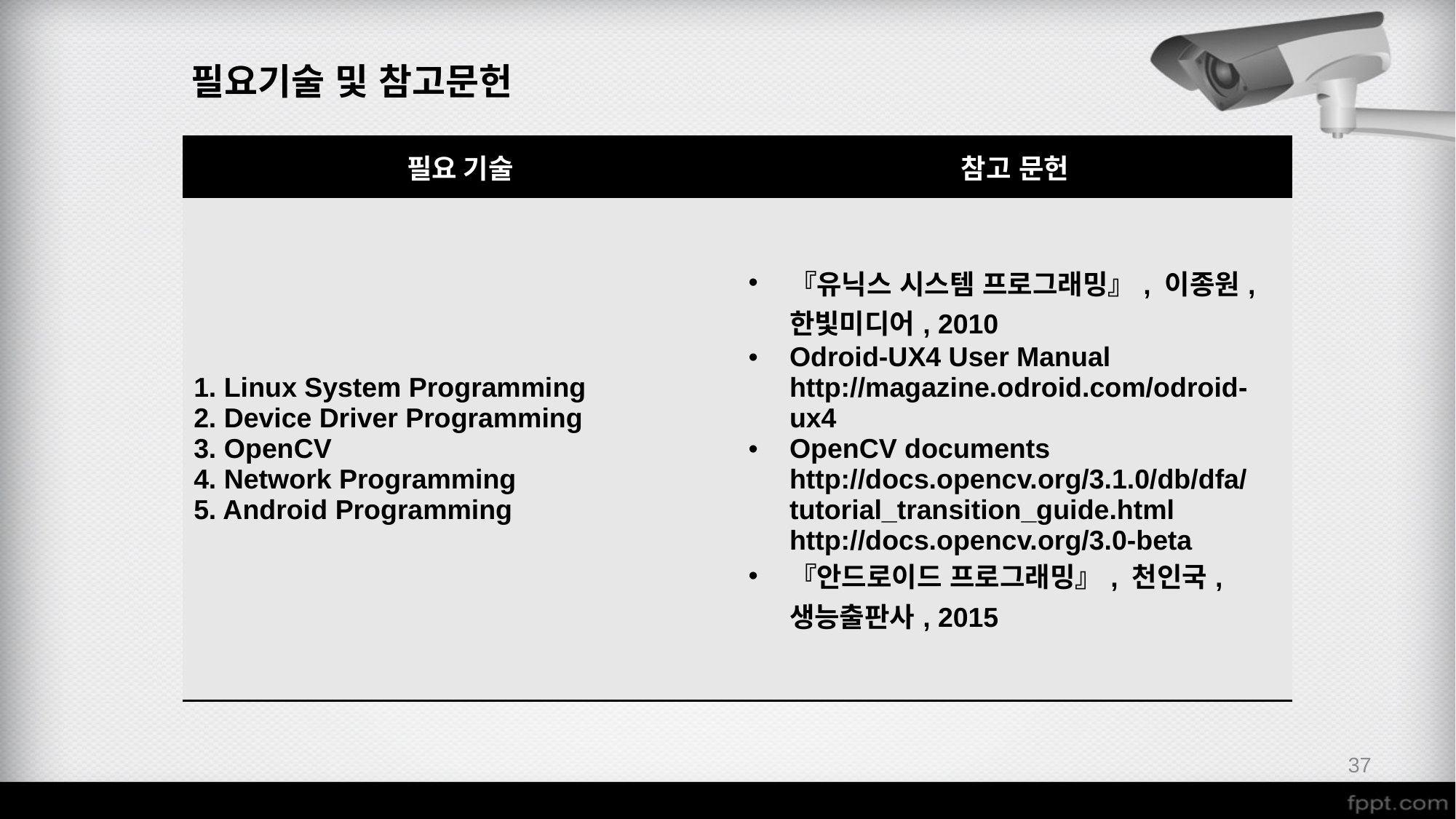

필요기술 및 참고문헌
| 필요 기술 | 참고 문헌 |
| --- | --- |
| 1. Linux System Programming 2. Device Driver Programming 3. OpenCV 4. Network Programming 5. Android Programming | 『유닉스 시스템 프로그래밍』, 이종원, 한빛미디어, 2010 Odroid-UX4 User Manual http://magazine.odroid.com/odroid-ux4 OpenCV documents http://docs.opencv.org/3.1.0/db/dfa/tutorial\_transition\_guide.html http://docs.opencv.org/3.0-beta 『안드로이드 프로그래밍』, 천인국, 생능출판사, 2015 |
37